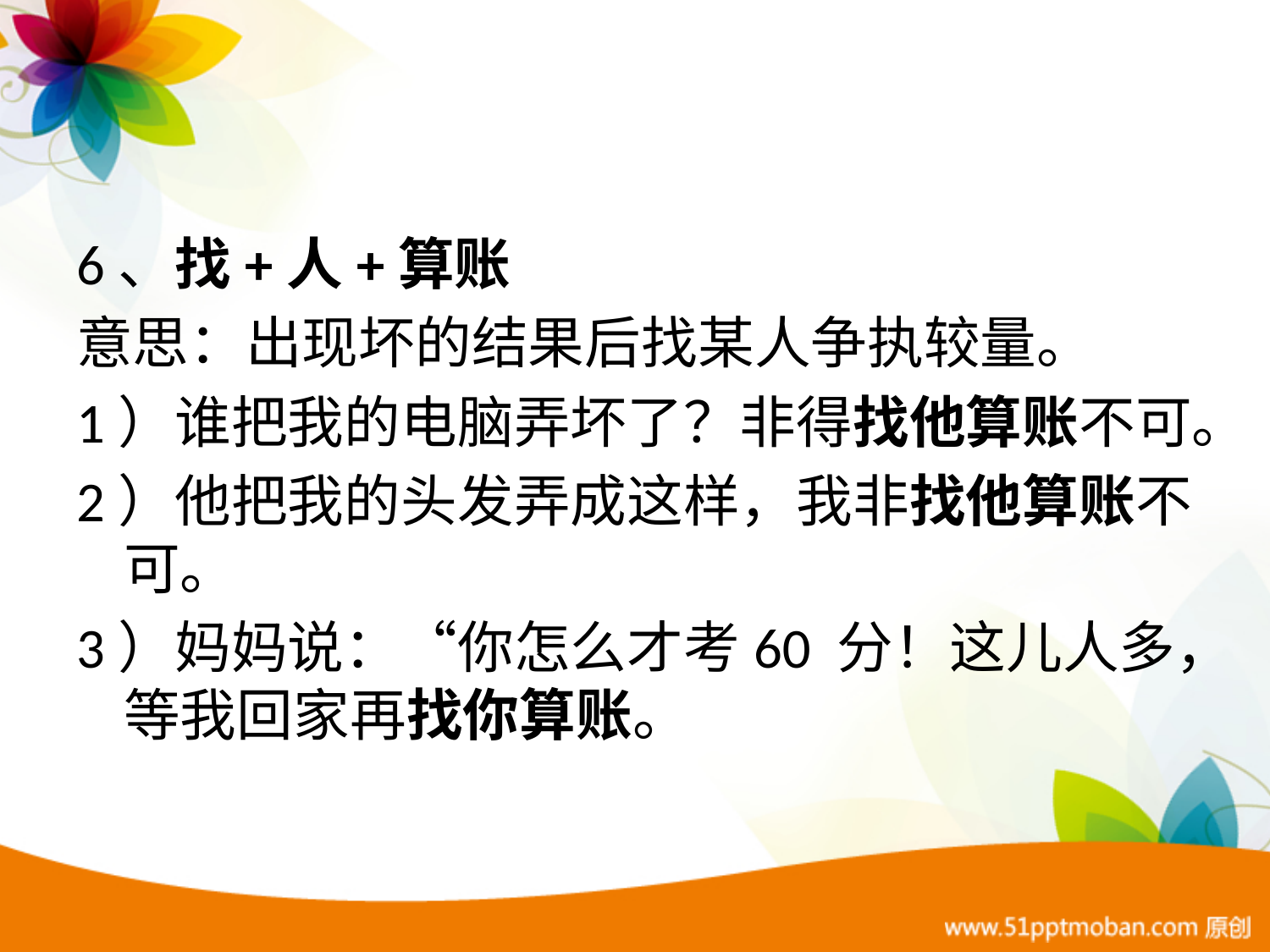

6、找+人+算账
意思：出现坏的结果后找某人争执较量。
1）谁把我的电脑弄坏了？非得找他算账不可。
2）他把我的头发弄成这样，我非找他算账不可。
3）妈妈说：“你怎么才考60 分！这儿人多，等我回家再找你算账。